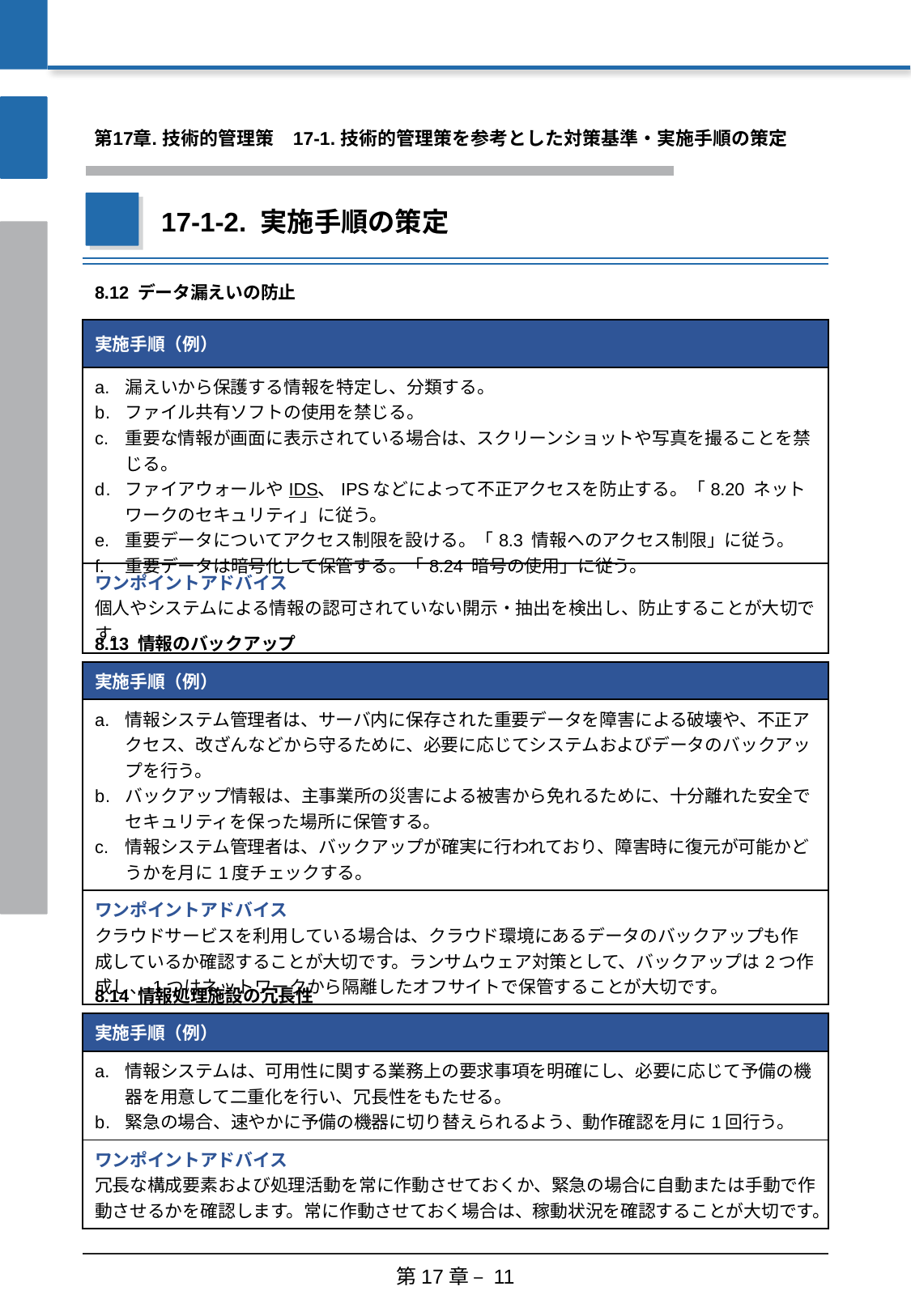

第17章. 技術的管理策
　17-1. 技術的管理策を参考とした対策基準・実施手順の策定
17-1-2. 実施手順の策定
| 8.12 データ漏えいの防止 |
| --- |
| 実施手順（例） |
| 漏えいから保護する情報を特定し、分類する。 ファイル共有ソフトの使用を禁じる。 重要な情報が画面に表示されている場合は、スクリーンショットや写真を撮ることを禁じる。 ファイアウォールやIDS、IPSなどによって不正アクセスを防止する。「8.20 ネットワークのセキュリティ」に従う。 重要データについてアクセス制限を設ける。「8.3 情報へのアクセス制限」に従う。 重要データは暗号化して保管する。「8.24 暗号の使用」に従う。 |
| ワンポイントアドバイス 個人やシステムによる情報の認可されていない開示・抽出を検出し、防止することが大切です。 |
| 8.13 情報のバックアップ |
| --- |
| 実施手順（例） |
| 情報システム管理者は、サーバ内に保存された重要データを障害による破壊や、不正アクセス、改ざんなどから守るために、必要に応じてシステムおよびデータのバックアップを行う。 バックアップ情報は、主事業所の災害による被害から免れるために、十分離れた安全でセキュリティを保った場所に保管する。 情報システム管理者は、バックアップが確実に行われており、障害時に復元が可能かどうかを月に1度チェックする。 |
| ワンポイントアドバイス クラウドサービスを利用している場合は、クラウド環境にあるデータのバックアップも作成しているか確認することが大切です。ランサムウェア対策として、バックアップは2つ作成し、1つはネットワークから隔離したオフサイトで保管することが大切です。 |
| 8.14 情報処理施設の冗長性 |
| --- |
| 実施手順（例） |
| 情報システムは、可用性に関する業務上の要求事項を明確にし、必要に応じて予備の機器を用意して二重化を行い、冗長性をもたせる。 緊急の場合、速やかに予備の機器に切り替えられるよう、動作確認を月に1回行う。 |
| ワンポイントアドバイス 冗長な構成要素および処理活動を常に作動させておくか、緊急の場合に自動または手動で作動させるかを確認します。常に作動させておく場合は、稼動状況を確認することが大切です。 |
第17章 – 11